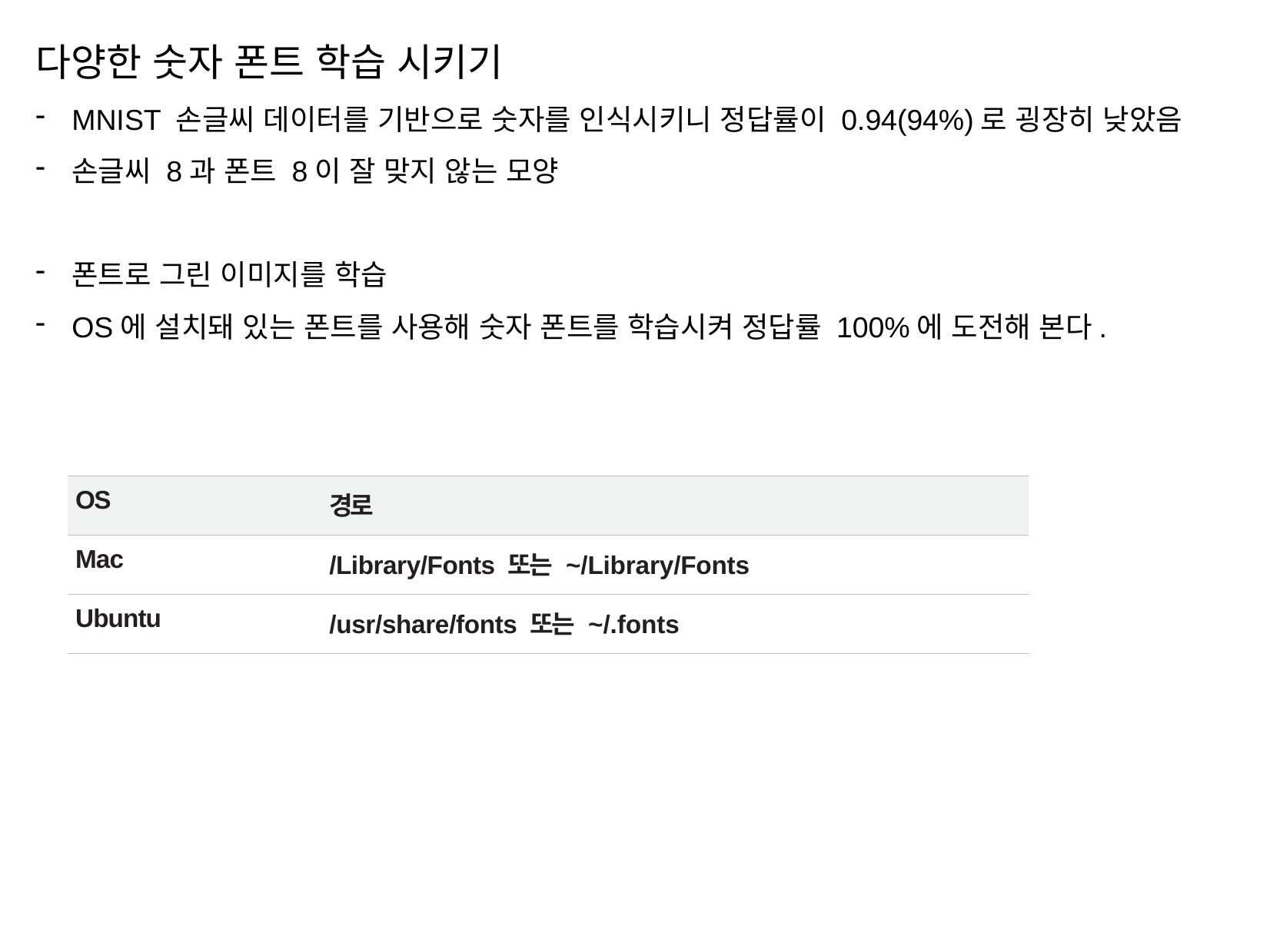

다양한 숫자 폰트 학습 시키기
MNIST 손글씨 데이터를 기반으로 숫자를 인식시키니 정답률이 0.94(94%)로 굉장히 낮았음
손글씨 8과 폰트 8이 잘 맞지 않는 모양

폰트로 그린 이미지를 학습
OS에 설치돼 있는 폰트를 사용해 숫자 폰트를 학습시켜 정답률 100%에 도전해 본다.
| OS | 경로 |
| --- | --- |
| Mac | /Library/Fonts 또는 ~/Library/Fonts |
| Ubuntu | /usr/share/fonts 또는 ~/.fonts |